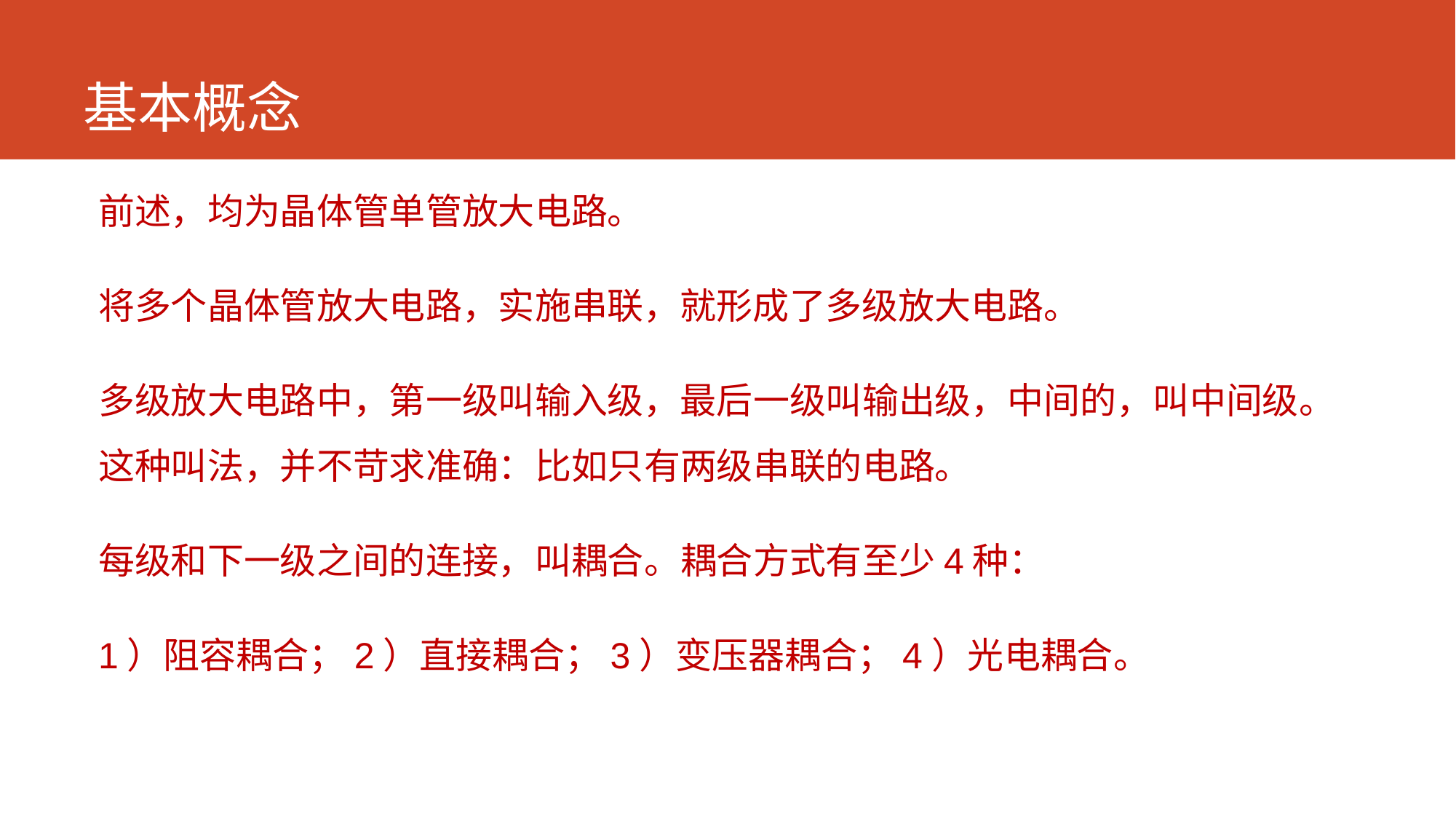

# 基本概念
前述，均为晶体管单管放大电路。
将多个晶体管放大电路，实施串联，就形成了多级放大电路。
多级放大电路中，第一级叫输入级，最后一级叫输出级，中间的，叫中间级。这种叫法，并不苛求准确：比如只有两级串联的电路。
每级和下一级之间的连接，叫耦合。耦合方式有至少4种：
1）阻容耦合；2）直接耦合；3）变压器耦合；4）光电耦合。